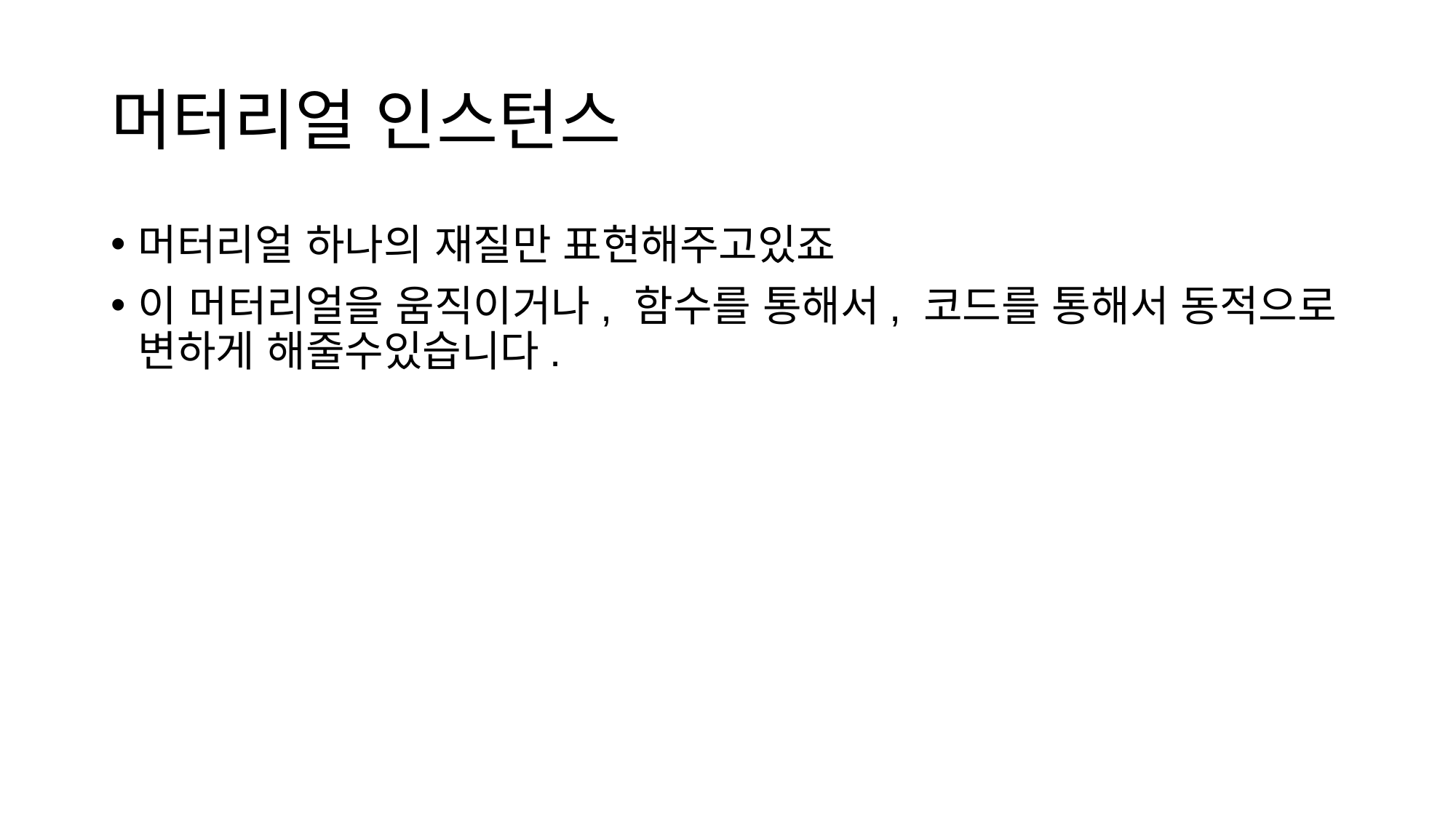

# 머터리얼 인스턴스
머터리얼 하나의 재질만 표현해주고있죠
이 머터리얼을 움직이거나, 함수를 통해서, 코드를 통해서 동적으로 변하게 해줄수있습니다.